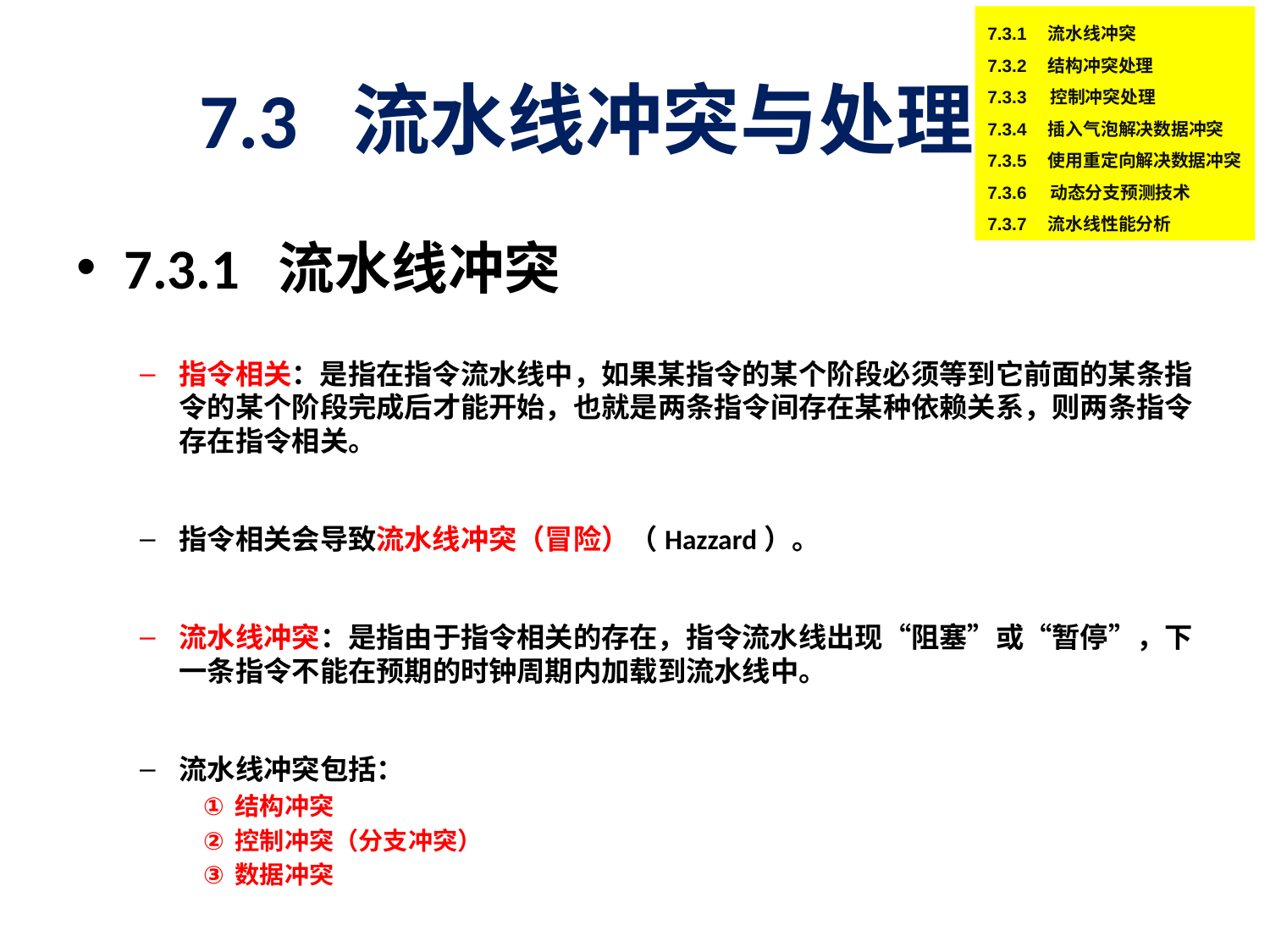

7.3.1　流水线冲突
7.3.2　结构冲突处理
7.3.3    控制冲突处理
7.3.4　插入气泡解决数据冲突
7.3.5　使用重定向解决数据冲突
7.3.6    动态分支预测技术
7.3.7　流水线性能分析
# 7.3  流水线冲突与处理
7.3.1  流水线冲突

指令相关：是指在指令流水线中，如果某指令的某个阶段必须等到它前面的某条指令的某个阶段完成后才能开始，也就是两条指令间存在某种依赖关系，则两条指令存在指令相关。

指令相关会导致流水线冲突（冒险）（Hazzard）。

流水线冲突：是指由于指令相关的存在，指令流水线出现“阻塞”或“暂停”，下一条指令不能在预期的时钟周期内加载到流水线中。

流水线冲突包括：
结构冲突
控制冲突（分支冲突）
数据冲突